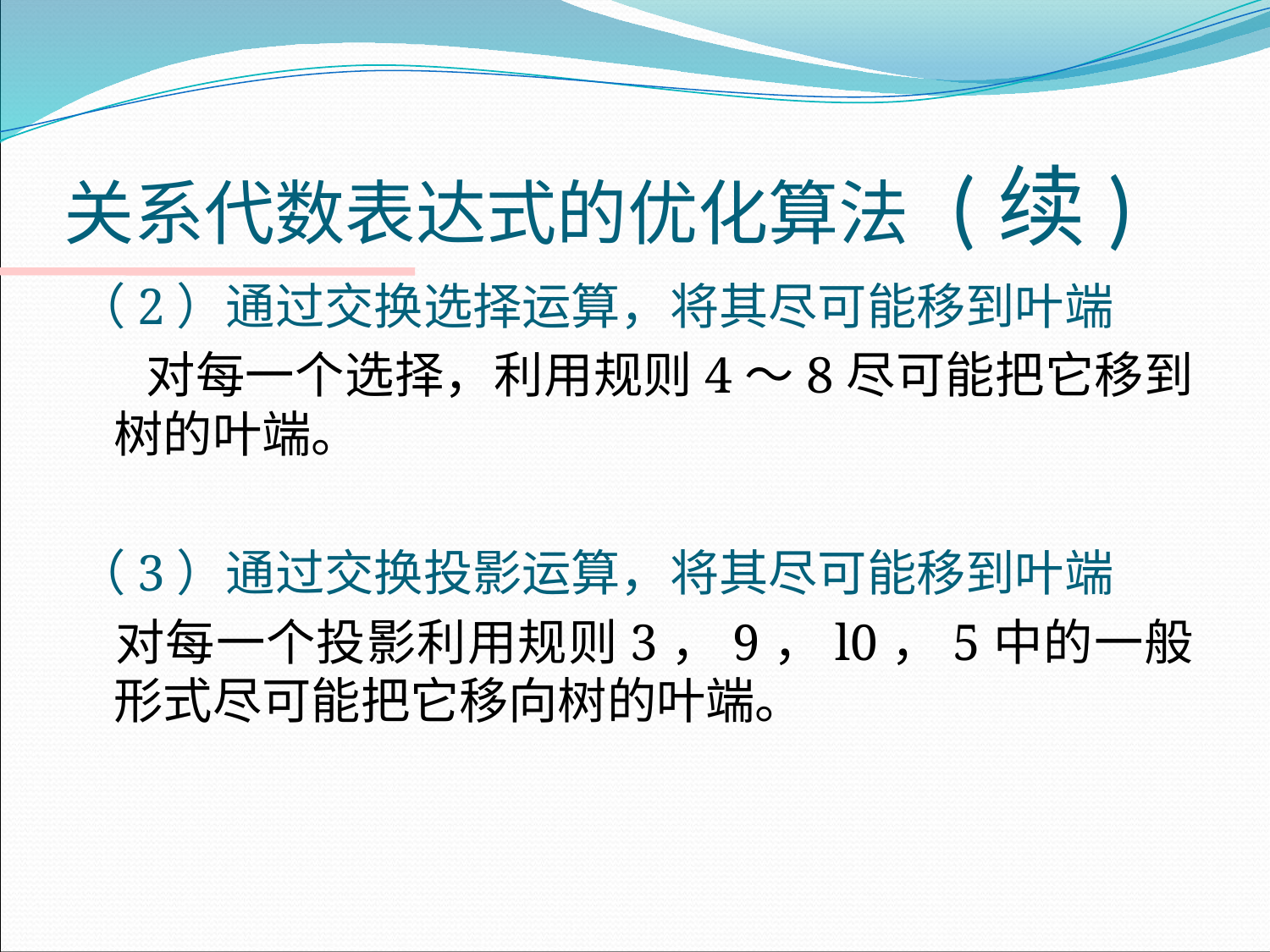

# 关系代数表达式的优化算法 (续)
（2）通过交换选择运算，将其尽可能移到叶端
     对每一个选择，利用规则4～8尽可能把它移到树的叶端。

（3）通过交换投影运算，将其尽可能移到叶端
	对每一个投影利用规则3，9，l0，5中的一般形式尽可能把它移向树的叶端。

872